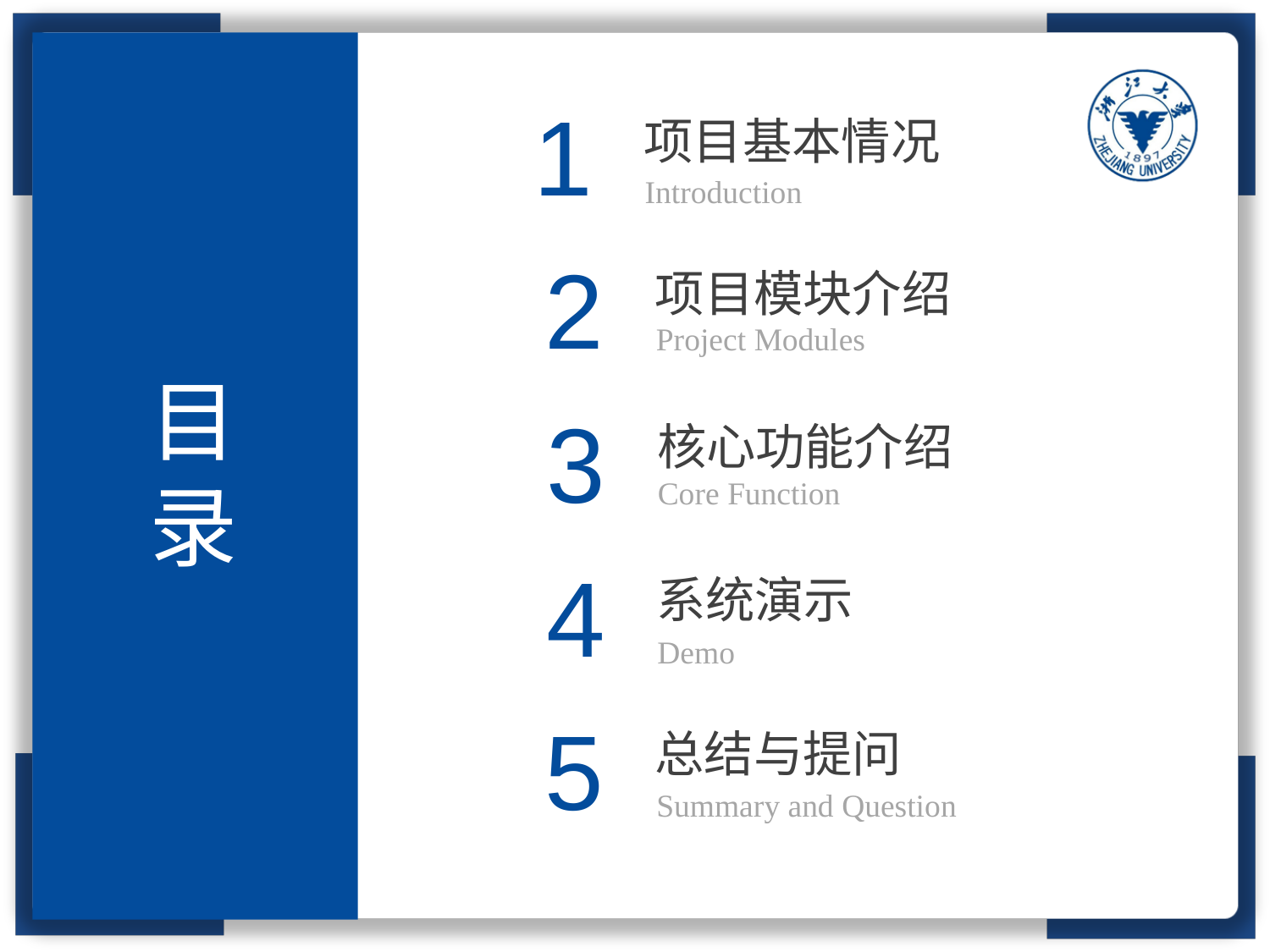

1
项目基本情况
Introduction
2
项目模块介绍
Project Modules
目录
3
核心功能介绍
Core Function
4
系统演示
Demo
5
总结与提问
Summary and Question